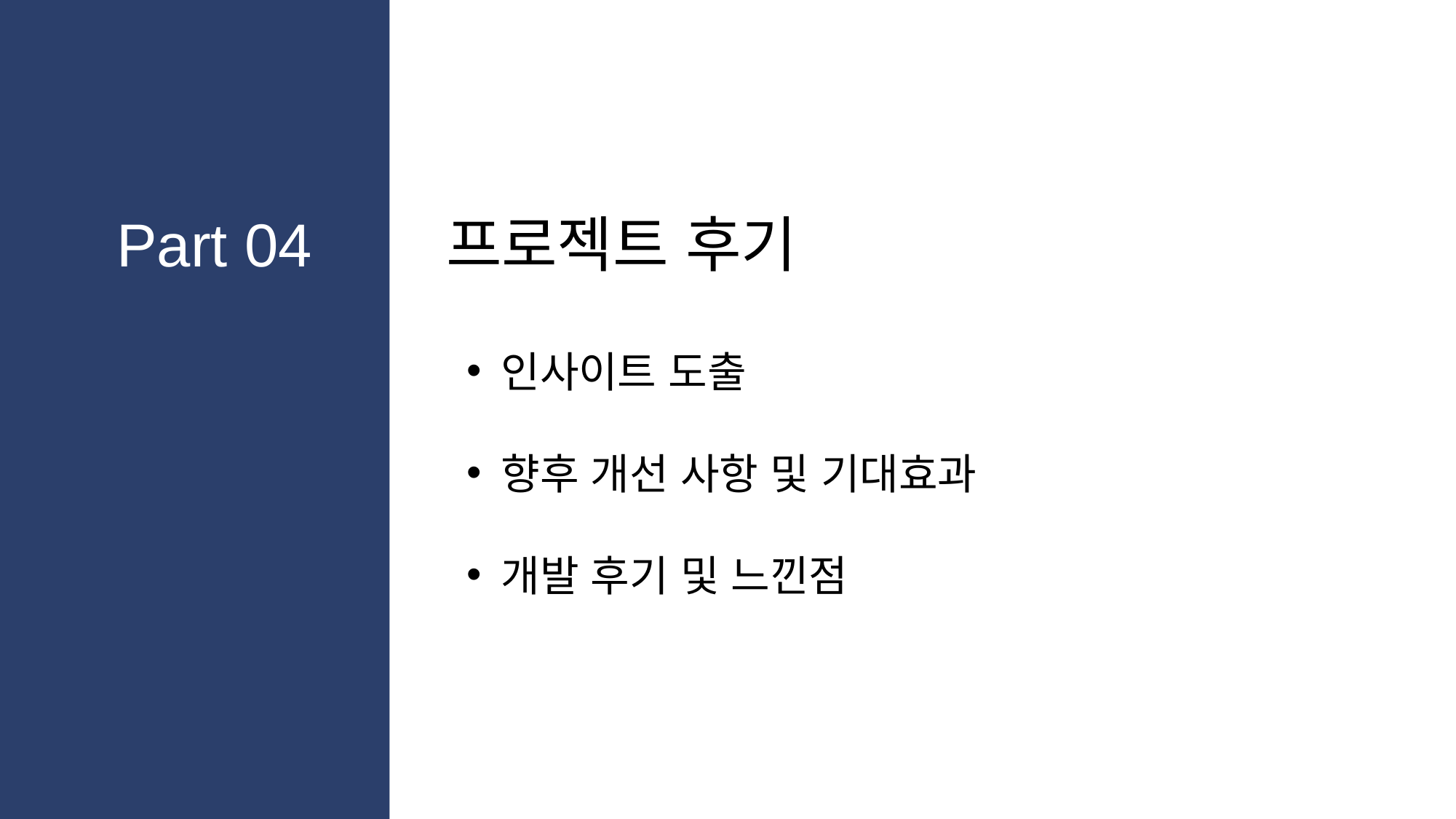

Part 04
프로젝트 후기
인사이트 도출
향후 개선 사항 및 기대효과
개발 후기 및 느낀점